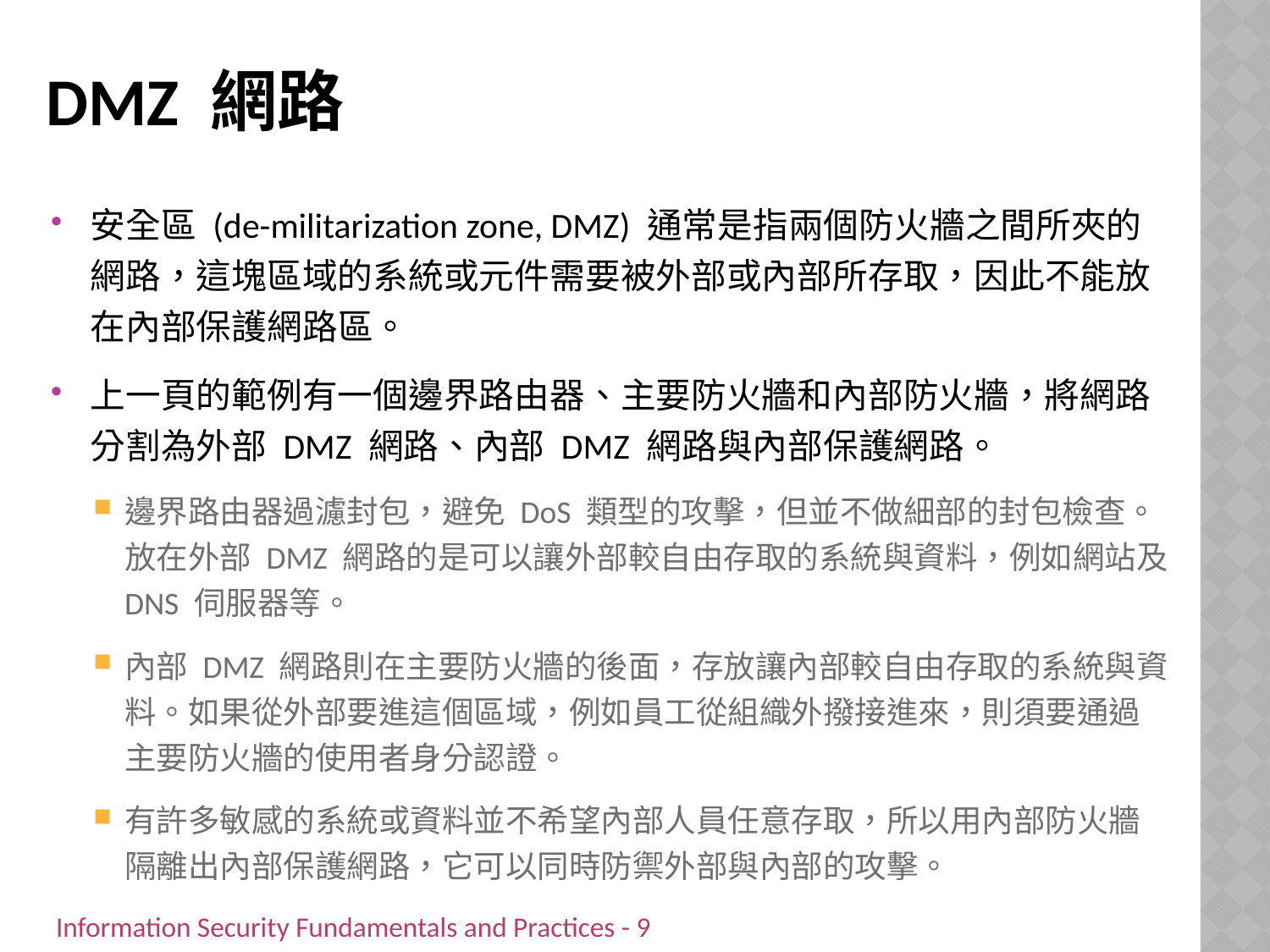

# DMZ 網路
安全區 (de-militarization zone, DMZ) 通常是指兩個防火牆之間所夾的網路，這塊區域的系統或元件需要被外部或內部所存取，因此不能放在內部保護網路區。
上一頁的範例有一個邊界路由器、主要防火牆和內部防火牆，將網路分割為外部 DMZ 網路、內部 DMZ 網路與內部保護網路。
邊界路由器過濾封包，避免 DoS 類型的攻擊，但並不做細部的封包檢查。放在外部 DMZ 網路的是可以讓外部較自由存取的系統與資料，例如網站及 DNS 伺服器等。
內部 DMZ 網路則在主要防火牆的後面，存放讓內部較自由存取的系統與資料。如果從外部要進這個區域，例如員工從組織外撥接進來，則須要通過主要防火牆的使用者身分認證。
有許多敏感的系統或資料並不希望內部人員任意存取，所以用內部防火牆隔離出內部保護網路，它可以同時防禦外部與內部的攻擊。